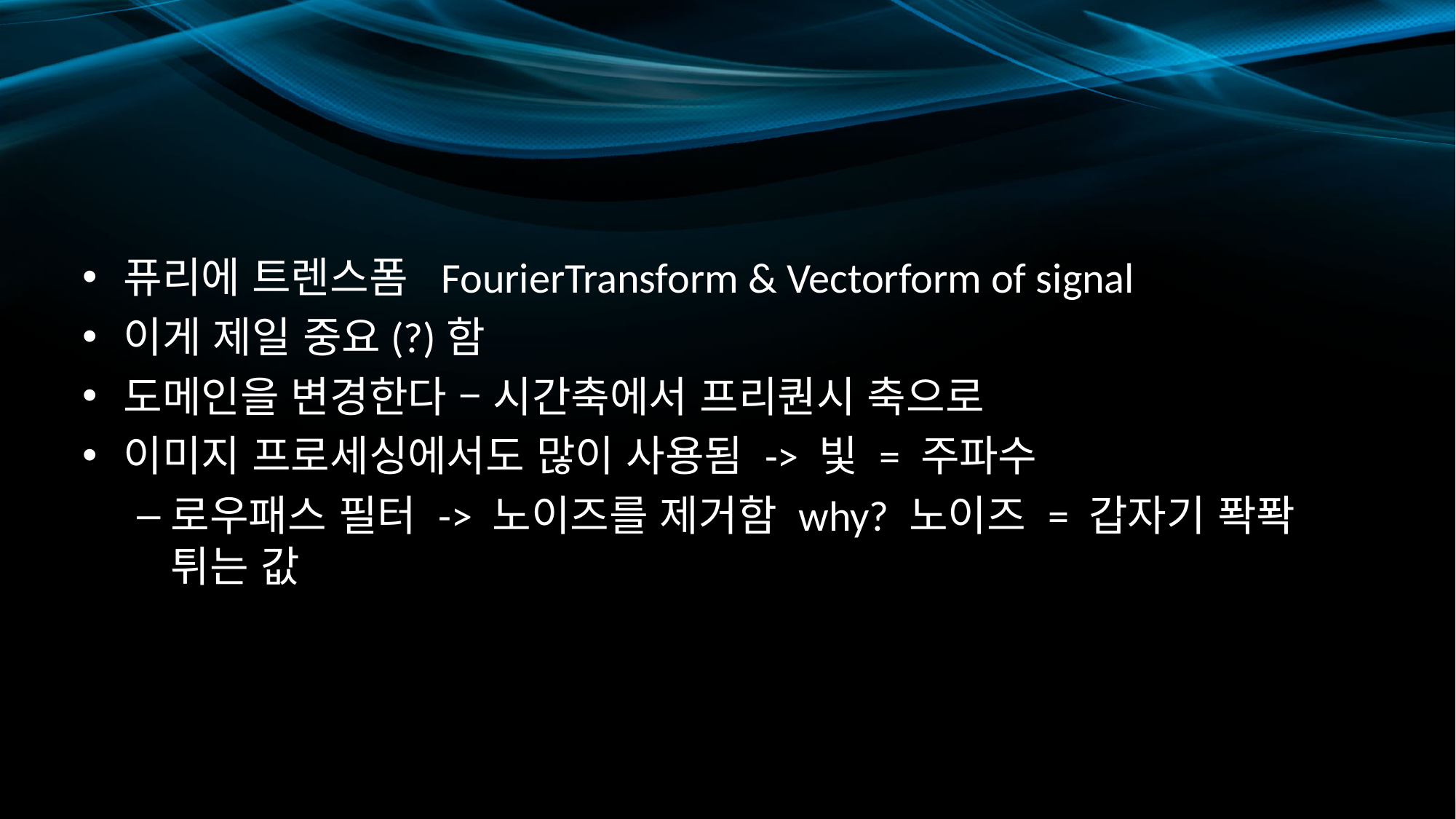

#
퓨리에 트렌스폼  FourierTransform & Vectorform of signal
이게 제일 중요(?)함
도메인을 변경한다 – 시간축에서 프리퀀시 축으로
이미지 프로세싱에서도 많이 사용됨 -> 빛 = 주파수
로우패스 필터 -> 노이즈를 제거함 why? 노이즈 = 갑자기 퐉퐉 튀는 값